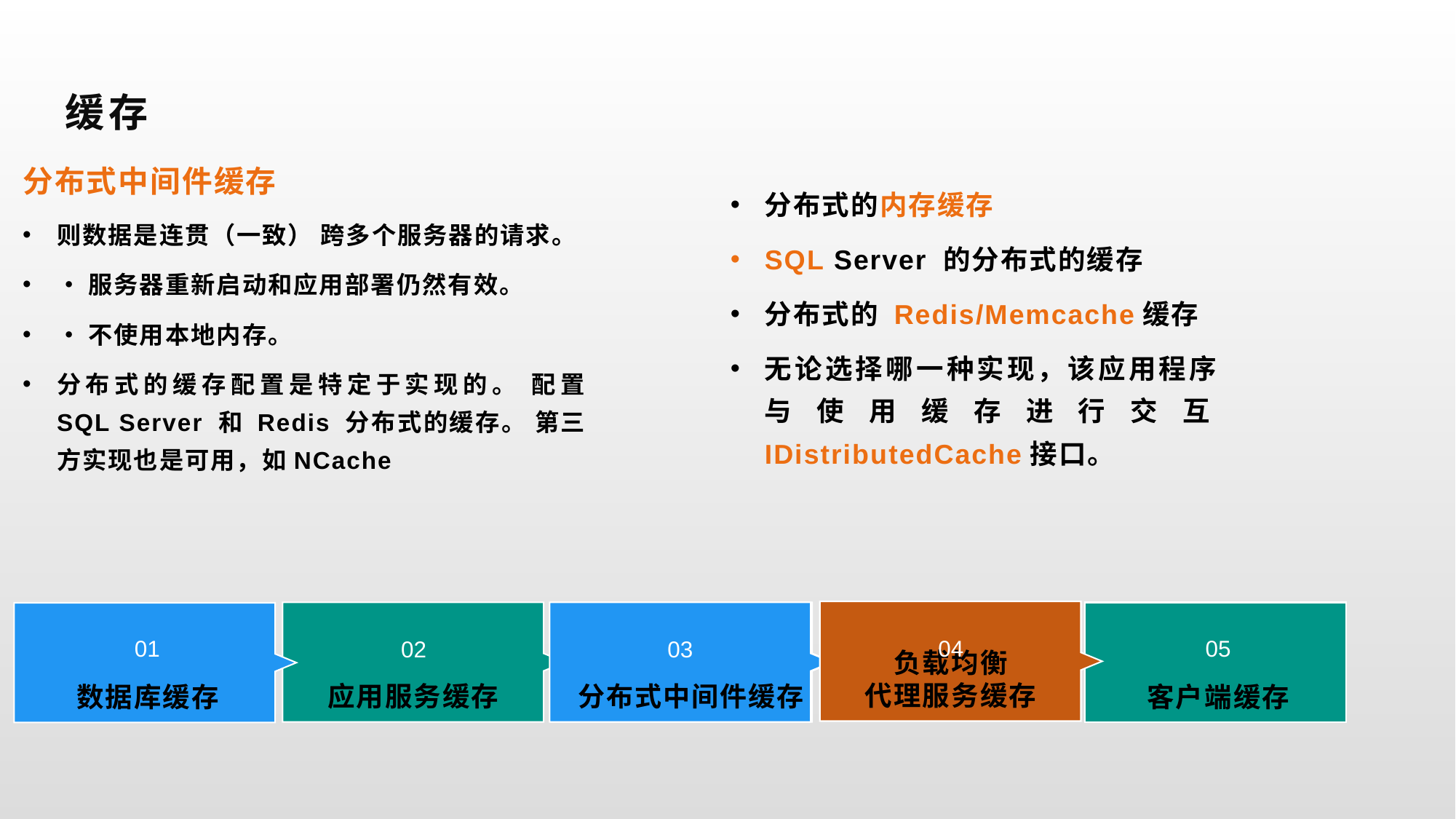

缓存

分布式中间件缓存
则数据是连贯（一致） 跨多个服务器的请求。
•服务器重新启动和应用部署仍然有效。
•不使用本地内存。
分布式的缓存配置是特定于实现的。 配置 SQL Server 和 Redis 分布式的缓存。 第三方实现也是可用，如NCache

分布式的内存缓存
SQL Server 的分布式的缓存
分布式的 Redis/Memcache缓存
无论选择哪一种实现，该应用程序与使用缓存进行交互IDistributedCache接口。

04
01
05
02
03
03
负载均衡
代理服务缓存
应用服务缓存
分布式中间件缓存
分布式中间件缓存
数据库缓存
客户端缓存